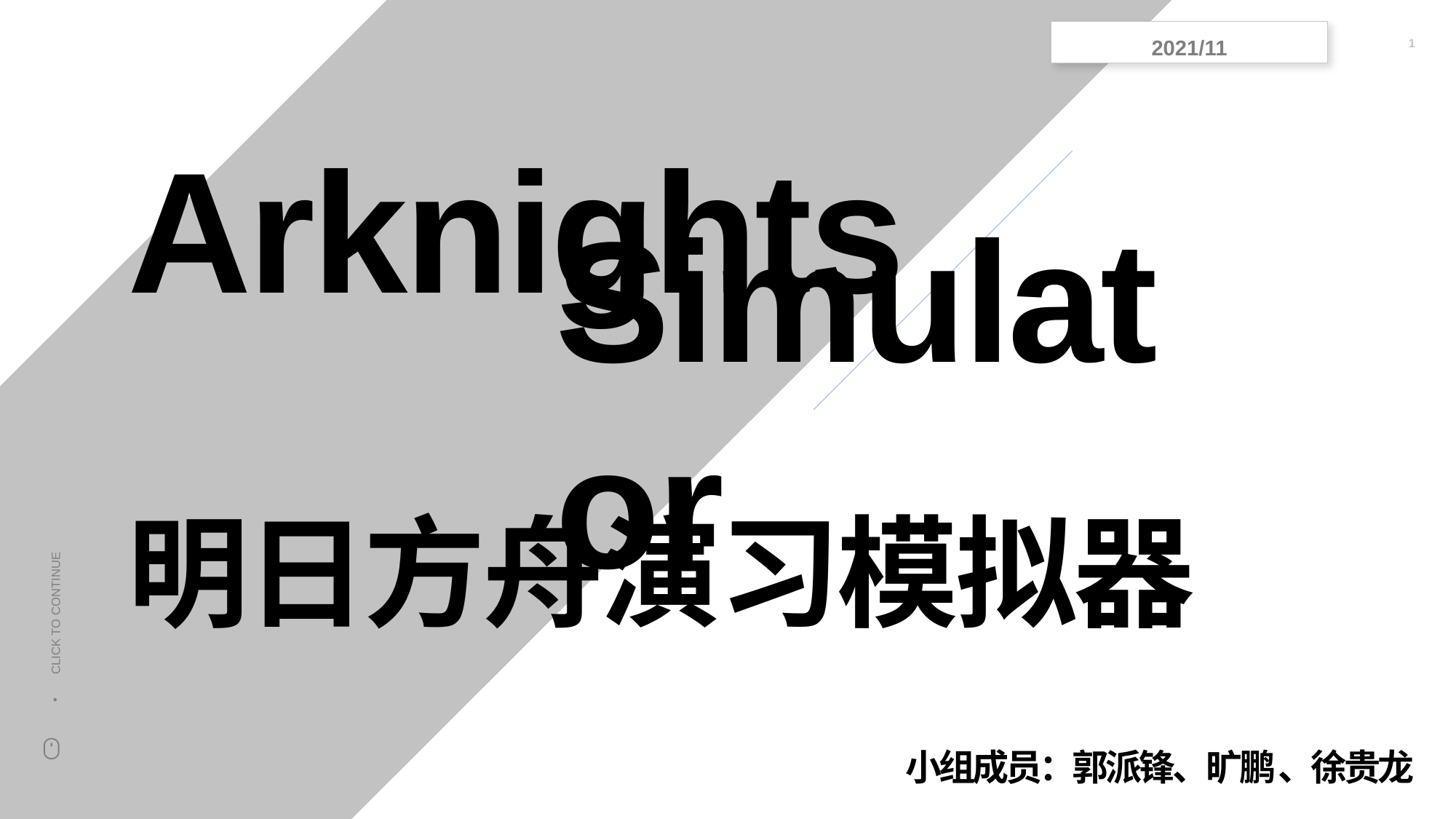

2021/11
1
Arknights
Simulator
明日方舟演习模拟器
CLICK TO CONTINUE
小组成员：郭派锋、旷鹏 、徐贵龙